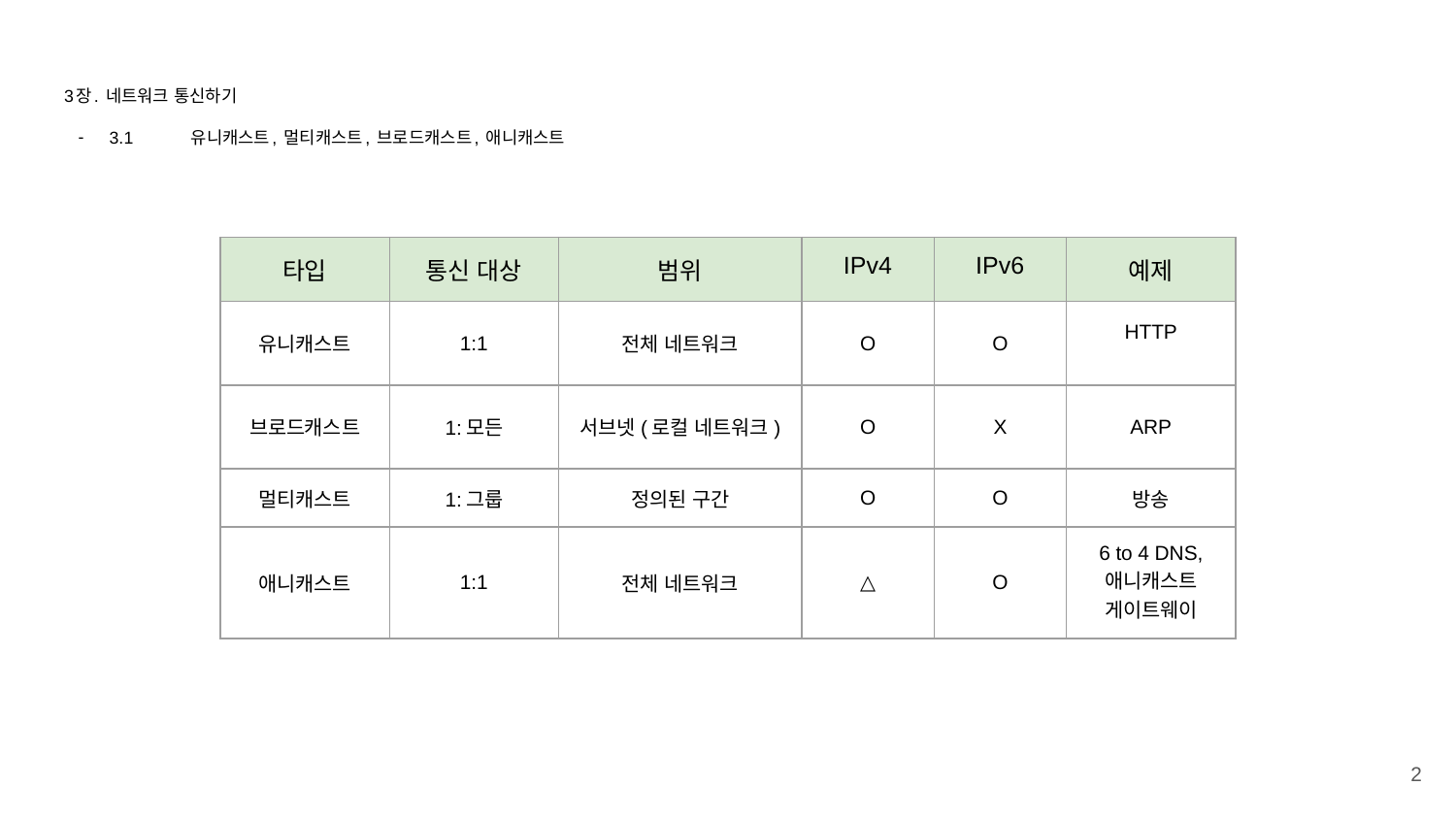

# 3장. 네트워크 통신하기

3.1 	유니캐스트, 멀티캐스트, 브로드캐스트, 애니캐스트
| 타입 | 통신 대상 | 범위 | IPv4 | IPv6 | 예제 |
| --- | --- | --- | --- | --- | --- |
| 유니캐스트 | 1:1 | 전체 네트워크 | O | O | HTTP |
| 브로드캐스트 | 1:모든 | 서브넷(로컬 네트워크) | O | X | ARP |
| 멀티캐스트 | 1:그룹 | 정의된 구간 | O | O | 방송 |
| 애니캐스트 | 1:1 | 전체 네트워크 | △ | O | 6 to 4 DNS, 애니캐스트 게이트웨이 |
2